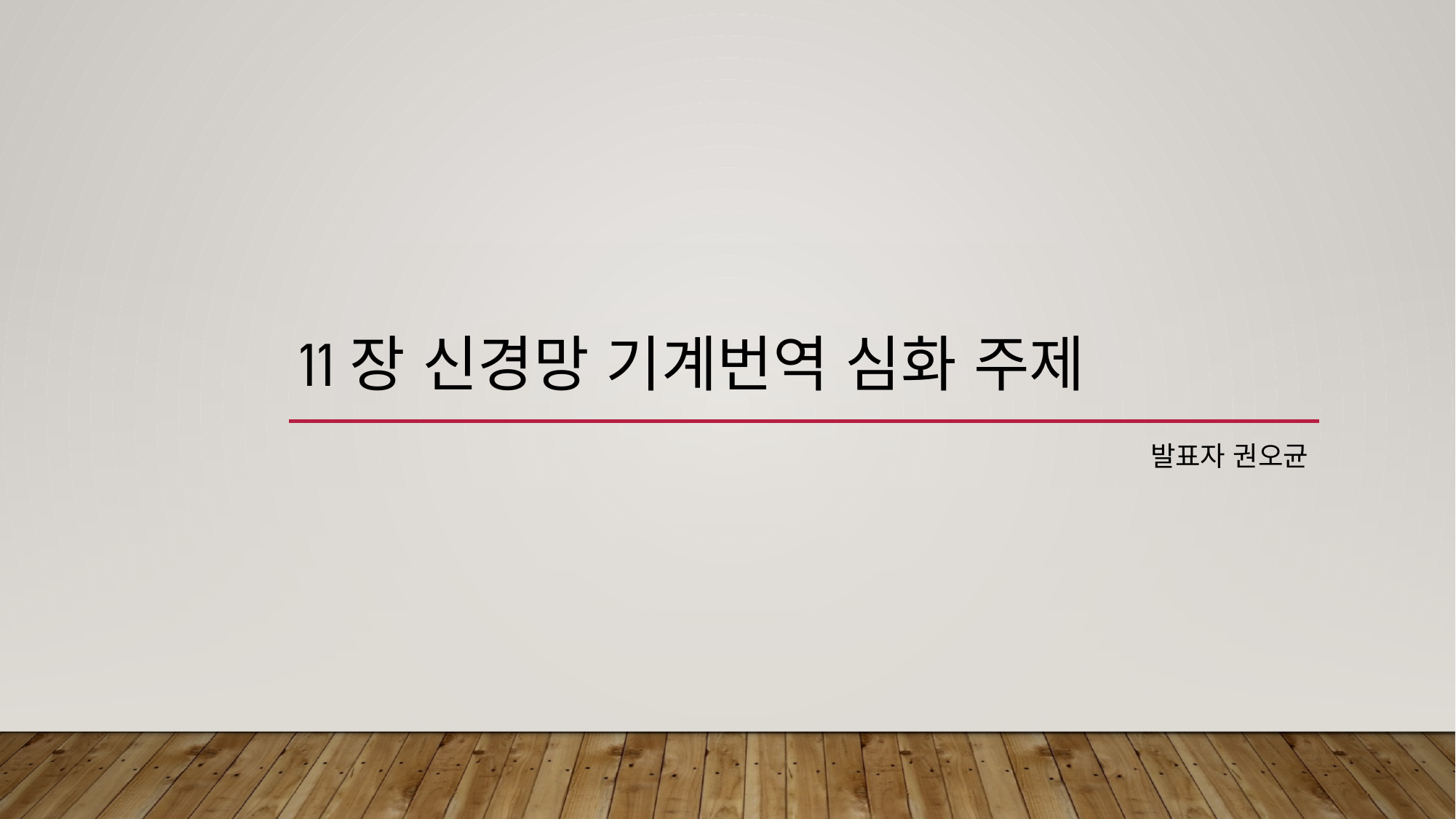

# 11장 신경망 기계번역 심화 주제
발표자 권오균